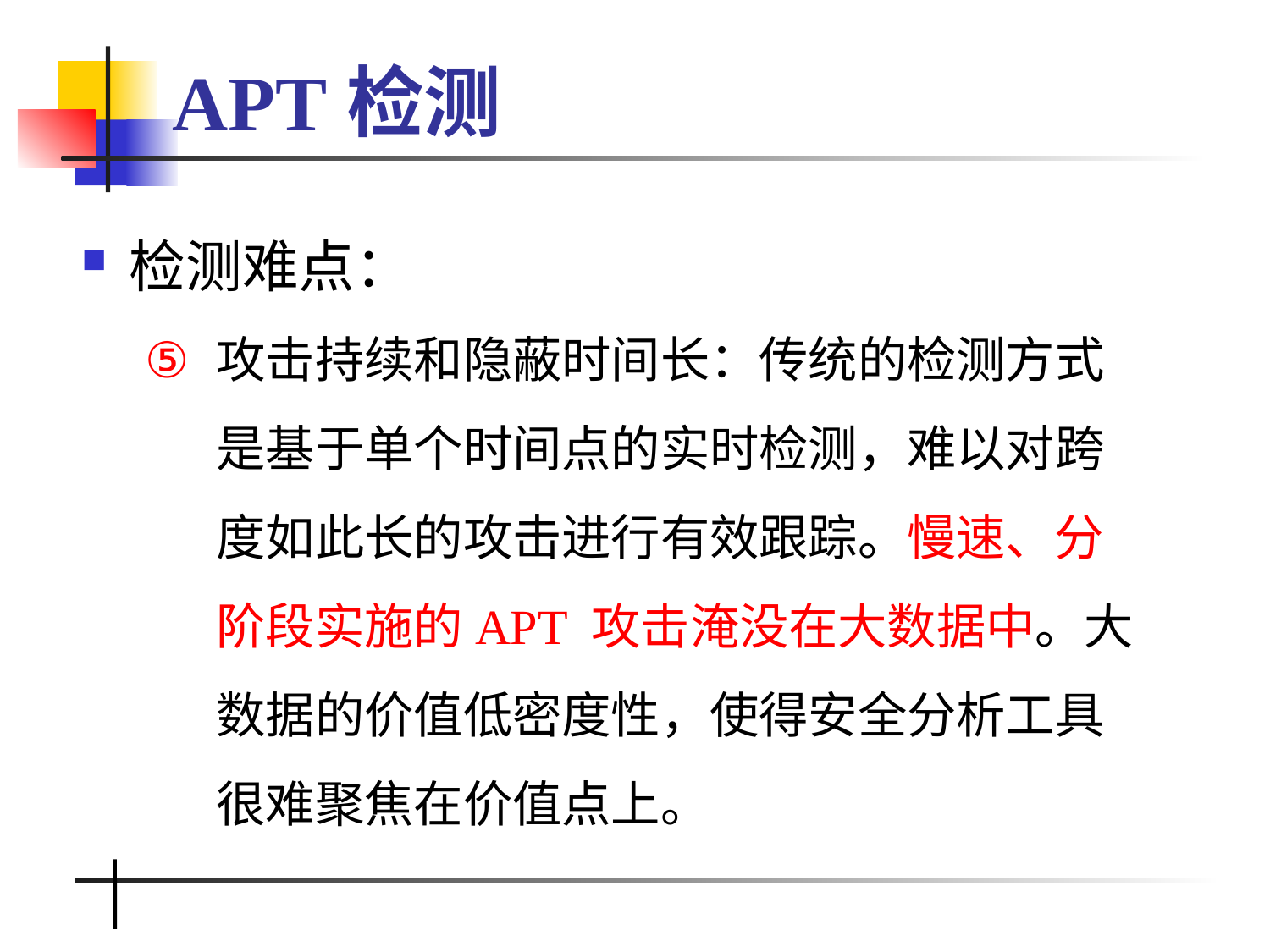

# APT检测
检测难点：
攻击持续和隐蔽时间长：传统的检测方式是基于单个时间点的实时检测，难以对跨度如此长的攻击进行有效跟踪。慢速、分阶段实施的APT 攻击淹没在大数据中。大数据的价值低密度性，使得安全分析工具很难聚焦在价值点上。